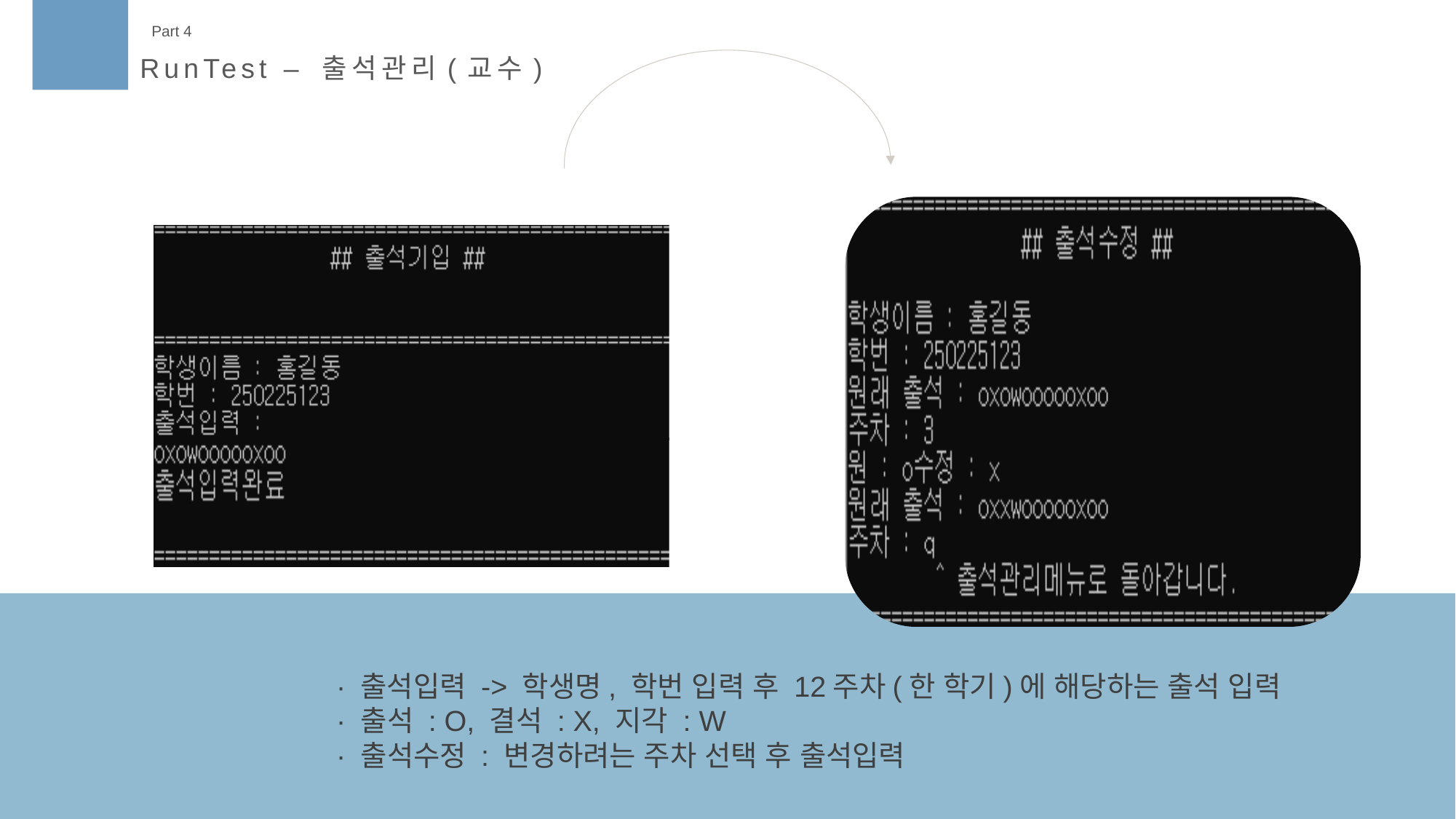

Part 4
RunTest – 출석관리(교수)

· 출석입력 -> 학생명, 학번 입력 후 12주차(한 학기)에 해당하는 출석 입력
· 출석 : O, 결석 : X, 지각 : W
· 출석수정 : 변경하려는 주차 선택 후 출석입력